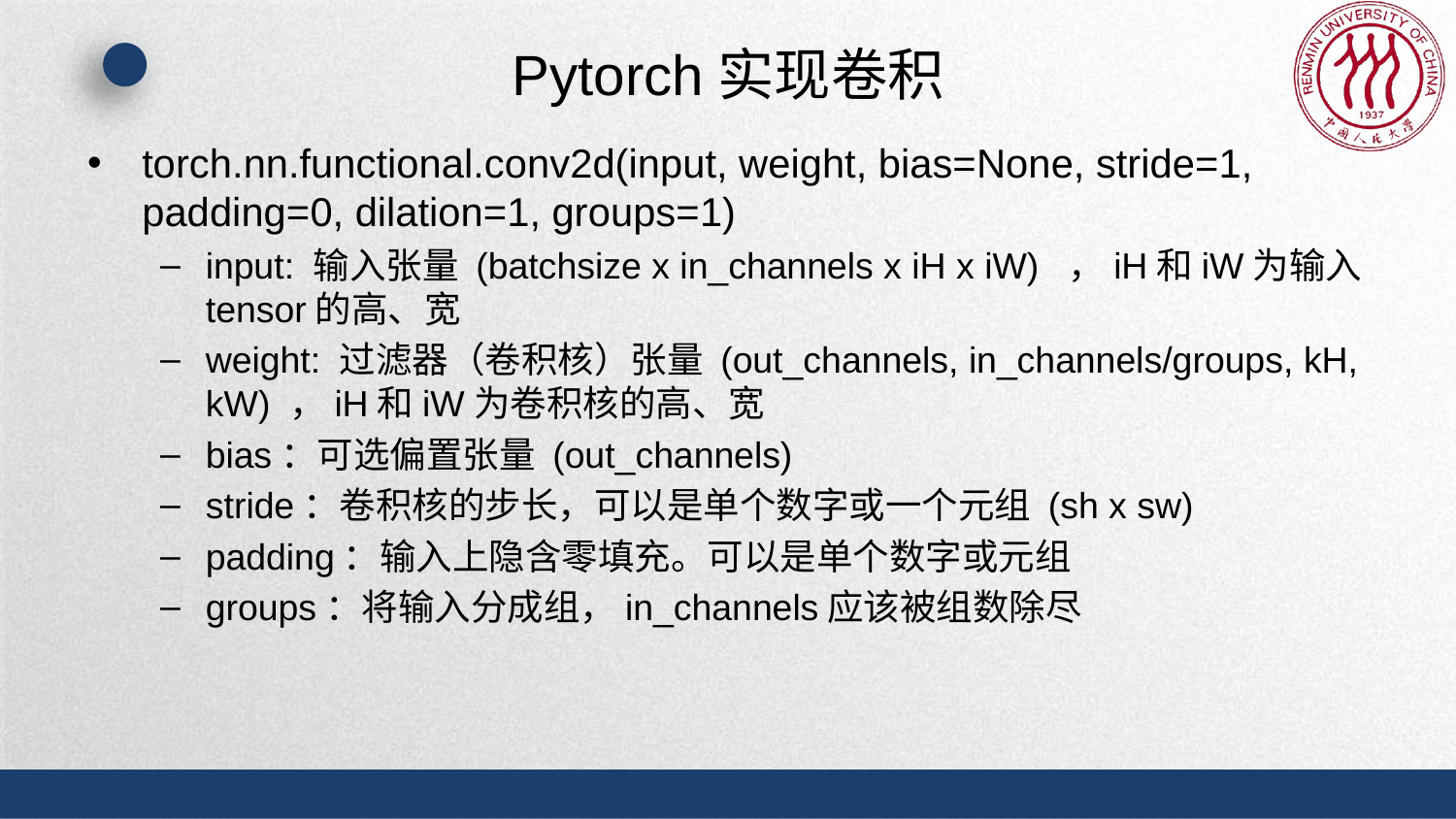

# Pytorch实现卷积
torch.nn.functional.conv2d(input, weight, bias=None, stride=1, padding=0, dilation=1, groups=1)
input: 输入张量 (batchsize x in_channels x iH x iW)  ，iH和iW为输入tensor的高、宽
weight: 过滤器（卷积核）张量 (out_channels, in_channels/groups, kH, kW) ，iH和iW为卷积核的高、宽
bias：可选偏置张量 (out_channels)
stride：卷积核的步长，可以是单个数字或一个元组 (sh x sw)
padding：输入上隐含零填充。可以是单个数字或元组
groups：将输入分成组，in_channels应该被组数除尽